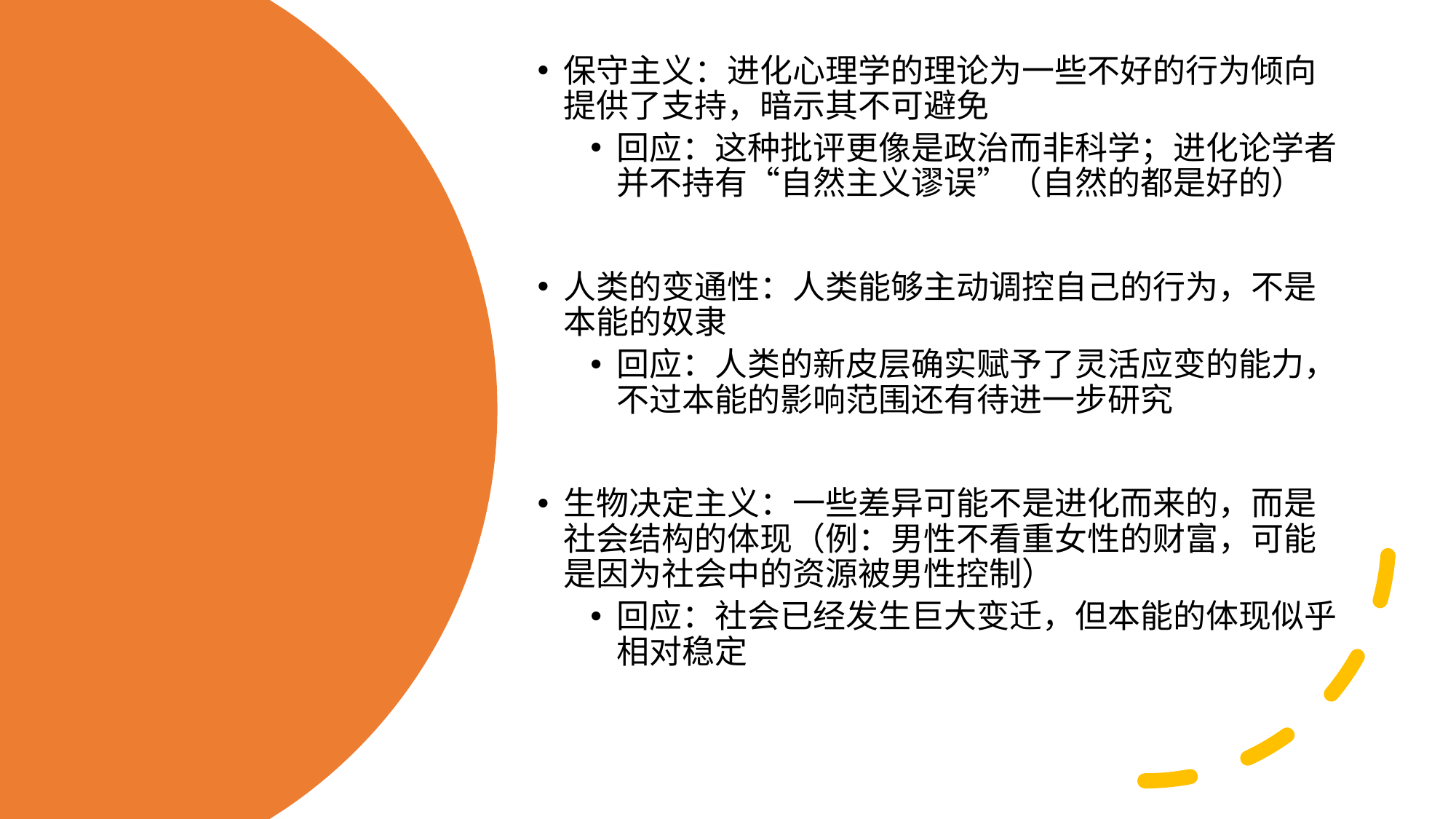

保守主义：进化心理学的理论为一些不好的行为倾向提供了支持，暗示其不可避免
回应：这种批评更像是政治而非科学；进化论学者并不持有“自然主义谬误”（自然的都是好的）

人类的变通性：人类能够主动调控自己的行为，不是本能的奴隶
回应：人类的新皮层确实赋予了灵活应变的能力，不过本能的影响范围还有待进一步研究

生物决定主义：一些差异可能不是进化而来的，而是社会结构的体现（例：男性不看重女性的财富，可能是因为社会中的资源被男性控制）
回应：社会已经发生巨大变迁，但本能的体现似乎相对稳定
#